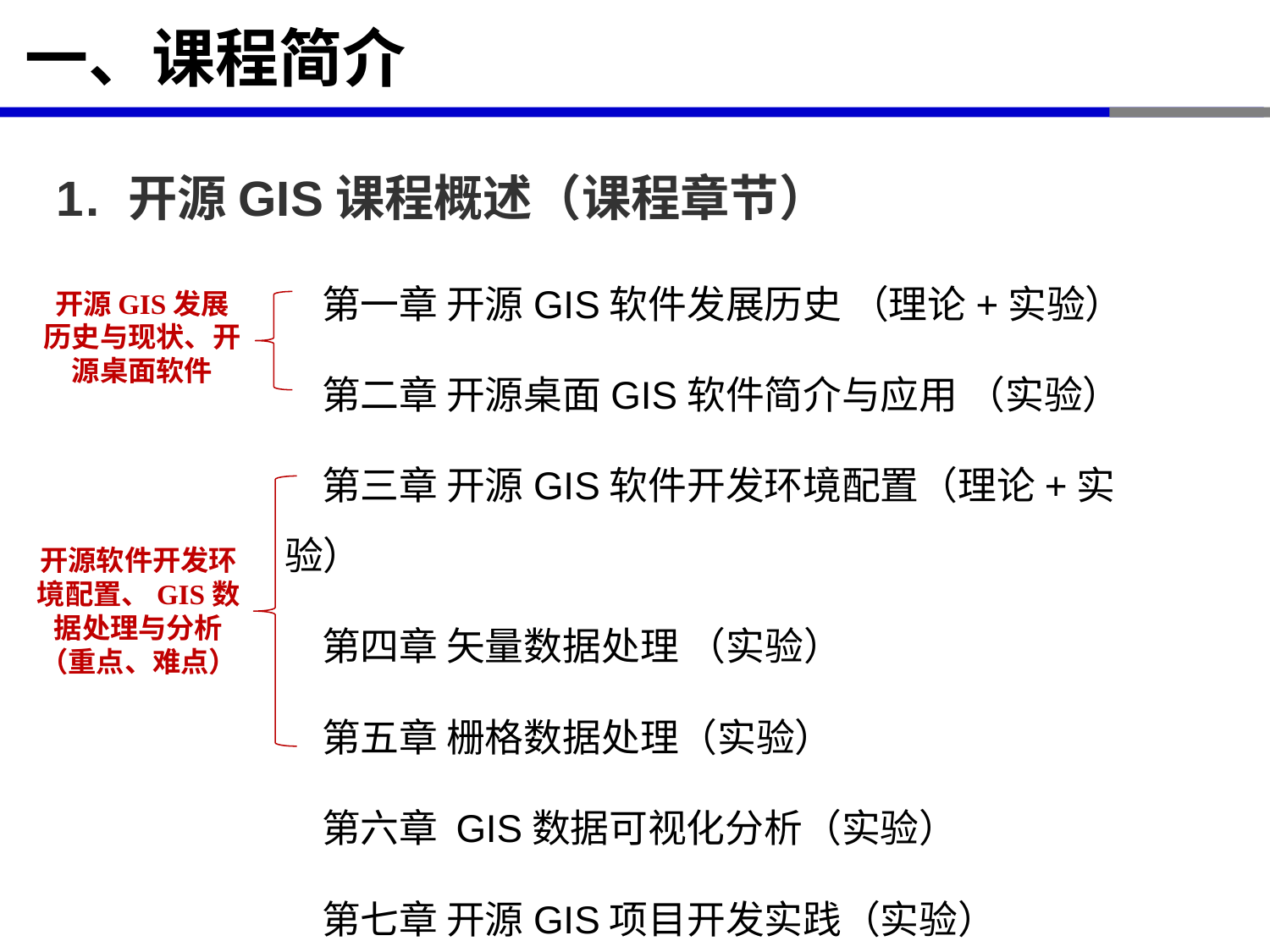

# 一、课程简介
开源GIS课程概述（课程章节）
第一章 开源GIS软件发展历史 （理论+实验）
第二章 开源桌面GIS软件简介与应用 （实验）
第三章 开源GIS软件开发环境配置（理论+实验）
第四章 矢量数据处理 （实验）
第五章 栅格数据处理（实验）
第六章 GIS数据可视化分析（实验）
第七章 开源GIS项目开发实践（实验）
开源GIS发展历史与现状、开源桌面软件

开源软件开发环境配置、GIS数据处理与分析（重点、难点）